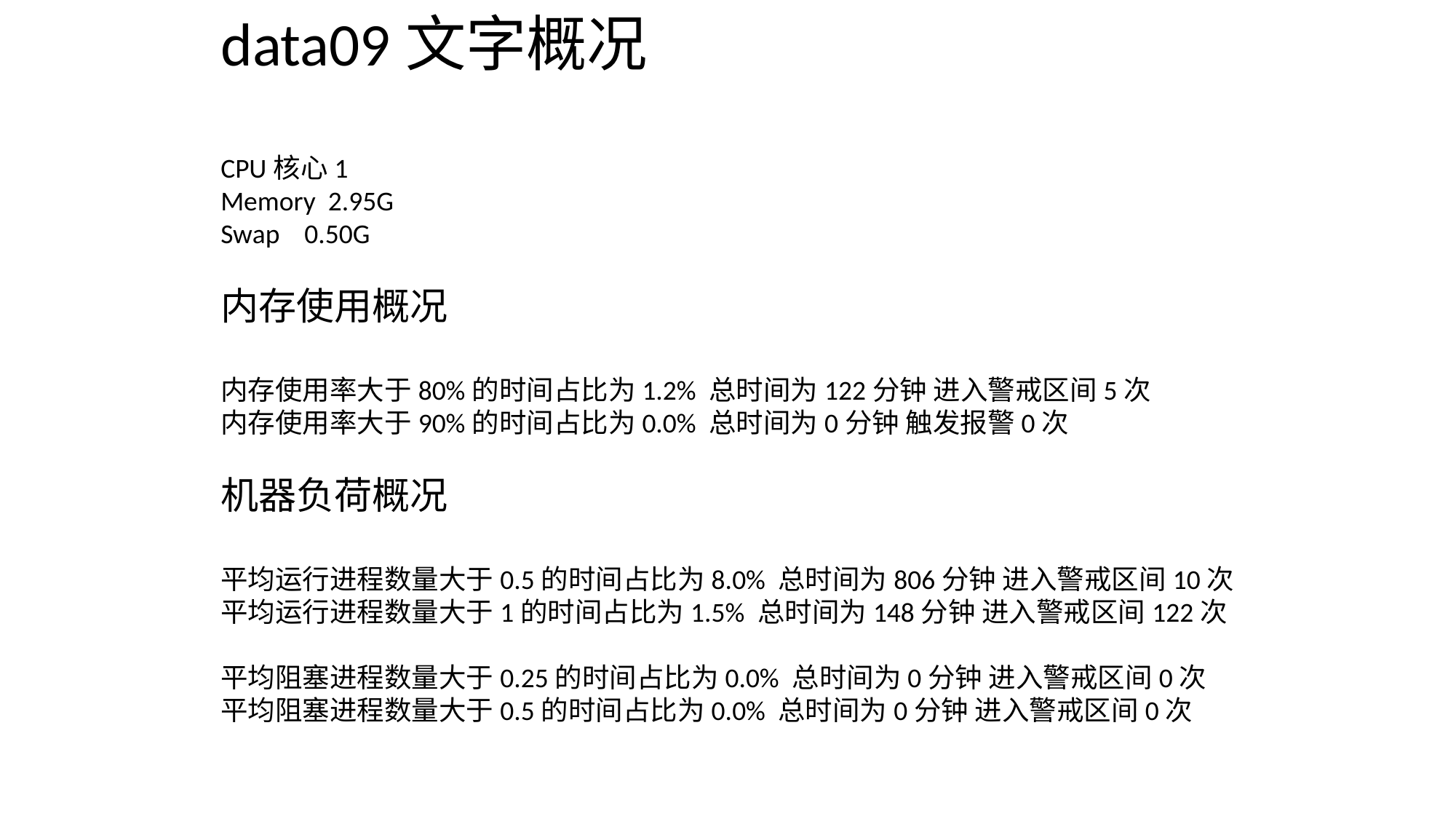

data09文字概况
CPU核心1
Memory  2.95G
Swap    0.50G
内存使用概况
内存使用率大于80%的时间占比为1.2% 总时间为122分钟 进入警戒区间5次
内存使用率大于90%的时间占比为0.0% 总时间为0分钟 触发报警0次
机器负荷概况
平均运行进程数量大于0.5的时间占比为8.0% 总时间为806分钟 进入警戒区间10次
平均运行进程数量大于1的时间占比为1.5% 总时间为148分钟 进入警戒区间122次
平均阻塞进程数量大于0.25的时间占比为0.0% 总时间为0分钟 进入警戒区间0次
平均阻塞进程数量大于0.5的时间占比为0.0% 总时间为0分钟 进入警戒区间0次